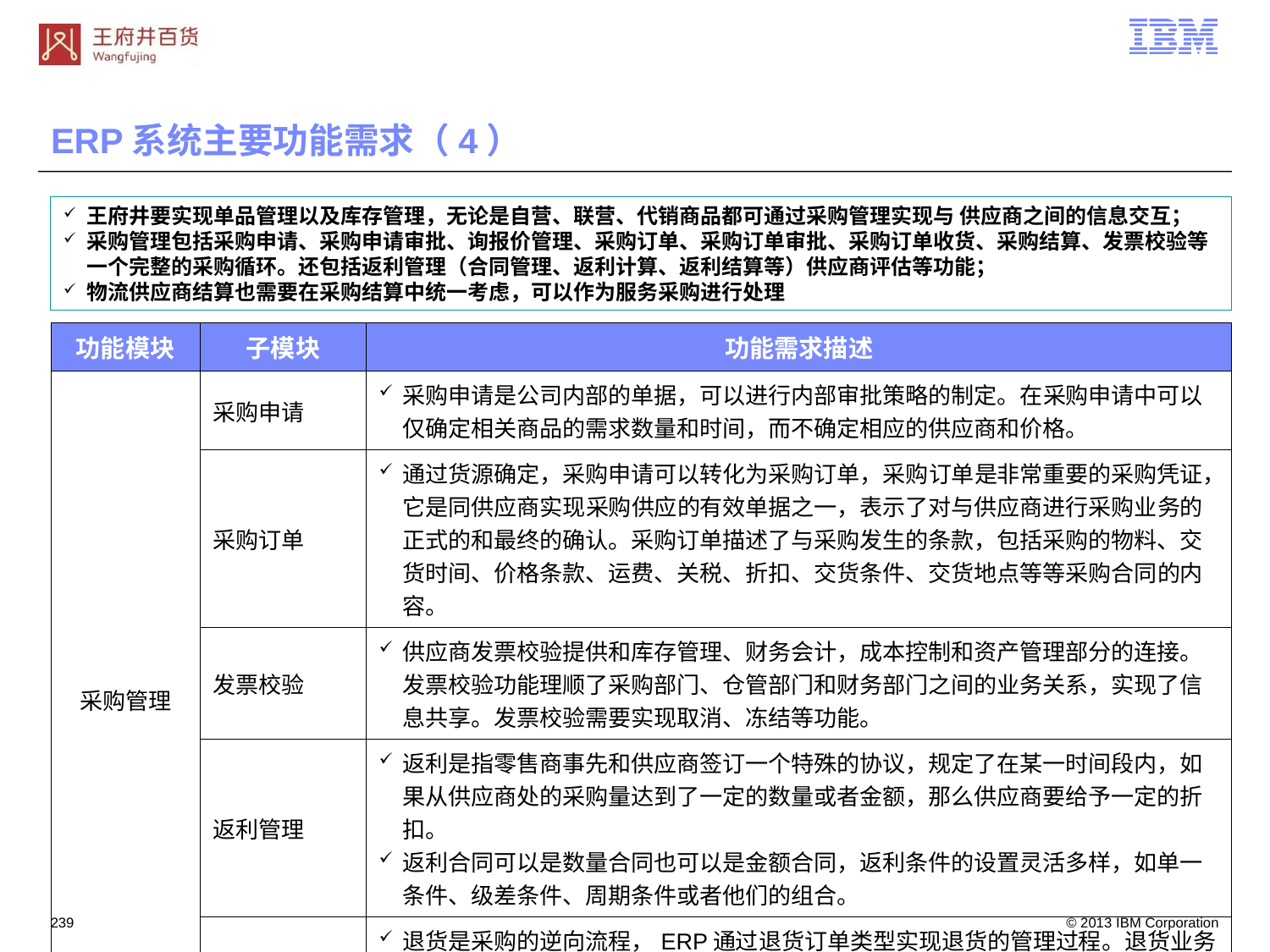

# ERP系统主要功能需求（4）
王府井要实现单品管理以及库存管理，无论是自营、联营、代销商品都可通过采购管理实现与 供应商之间的信息交互；
采购管理包括采购申请、采购申请审批、询报价管理、采购订单、采购订单审批、采购订单收货、采购结算、发票校验等一个完整的采购循环。还包括返利管理（合同管理、返利计算、返利结算等）供应商评估等功能；
物流供应商结算也需要在采购结算中统一考虑，可以作为服务采购进行处理
| 功能模块 | 子模块 | 功能需求描述 |
| --- | --- | --- |
| 采购管理 | 采购申请 | 采购申请是公司内部的单据，可以进行内部审批策略的制定。在采购申请中可以仅确定相关商品的需求数量和时间，而不确定相应的供应商和价格。 |
|  | 采购订单 | 通过货源确定，采购申请可以转化为采购订单，采购订单是非常重要的采购凭证，它是同供应商实现采购供应的有效单据之一，表示了对与供应商进行采购业务的正式的和最终的确认。采购订单描述了与采购发生的条款，包括采购的物料、交货时间、价格条款、运费、关税、折扣、交货条件、交货地点等等采购合同的内容。 |
|  | 发票校验 | 供应商发票校验提供和库存管理、财务会计，成本控制和资产管理部分的连接。发票校验功能理顺了采购部门、仓管部门和财务部门之间的业务关系，实现了信息共享。发票校验需要实现取消、冻结等功能。 |
|  | 返利管理 | 返利是指零售商事先和供应商签订一个特殊的协议，规定了在某一时间段内，如果从供应商处的采购量达到了一定的数量或者金额，那么供应商要给予一定的折扣。 返利合同可以是数量合同也可以是金额合同，返利条件的设置灵活多样，如单一条件、级差条件、周期条件或者他们的组合。 |
|  | 采购退货 | 退货是采购的逆向流程，ERP通过退货订单类型实现退货的管理过程。退货业务中最需要重视的是退货价格的确定，需要在业务管理精细程度和数据压力之间寻求合理的平衡。 |
239